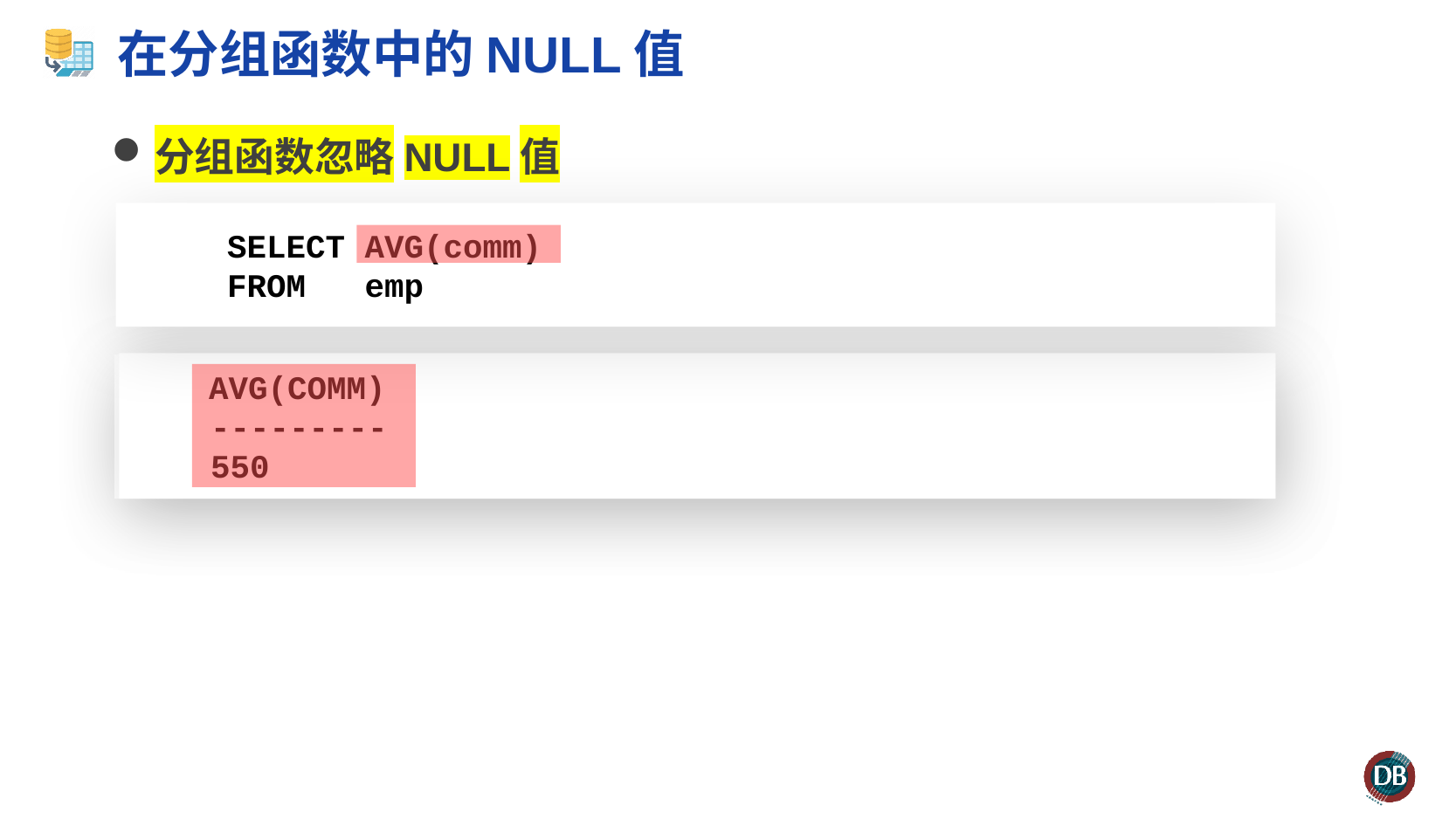

# 在分组函数中的NULL值
分组函数忽略NULL值
     SELECT AVG(comm)
     FROM   emp

        AVG(COMM)
    ---------
    550